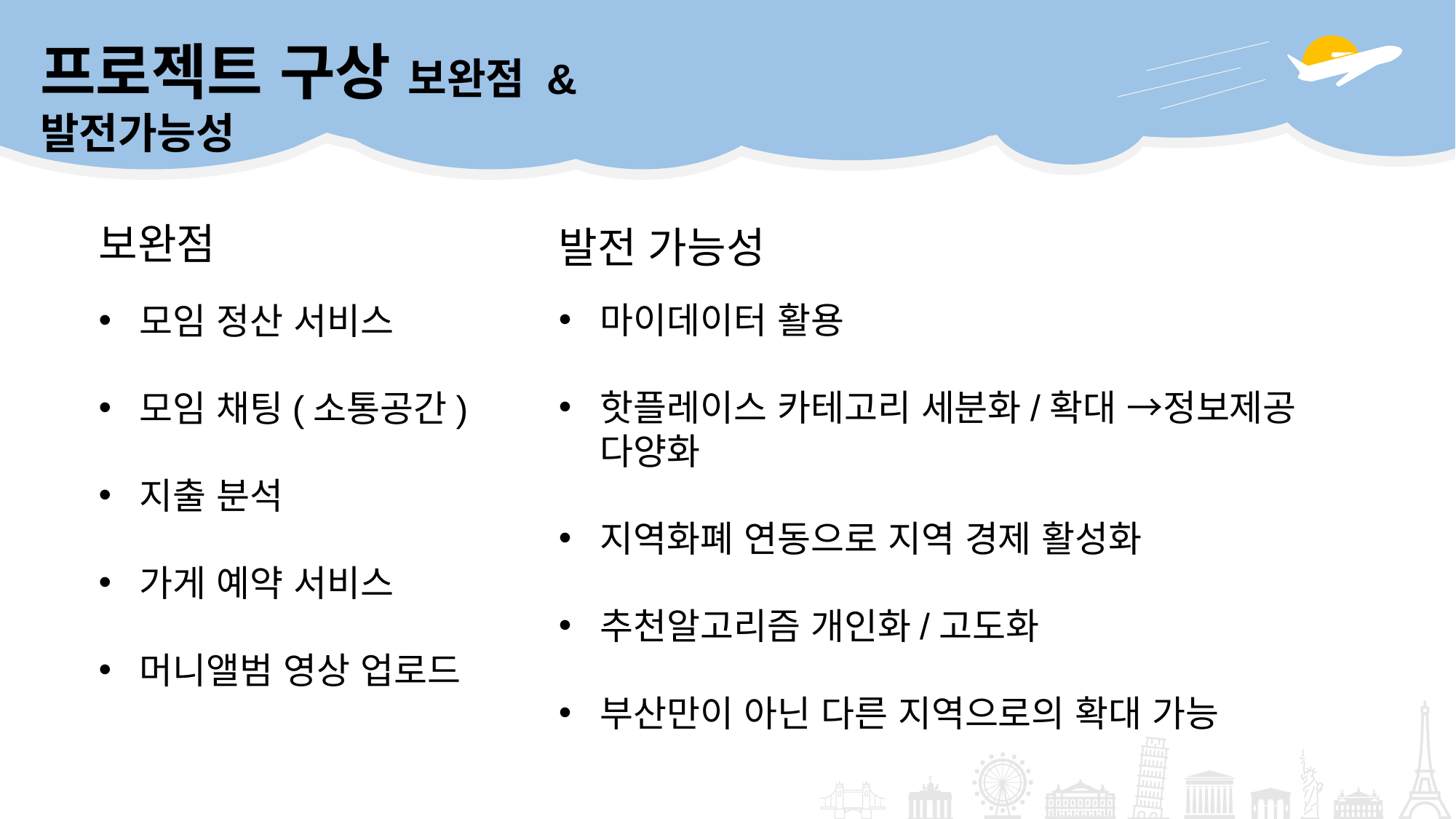

프로젝트 구상 보완점 & 발전가능성
보완점
발전 가능성
마이데이터 활용

핫플레이스 카테고리 세분화/확대 →정보제공 다양화

지역화폐 연동으로 지역 경제 활성화

추천알고리즘 개인화/고도화

부산만이 아닌 다른 지역으로의 확대 가능
모임 정산 서비스

모임 채팅(소통공간)

지출 분석

가게 예약 서비스

머니앨범 영상 업로드